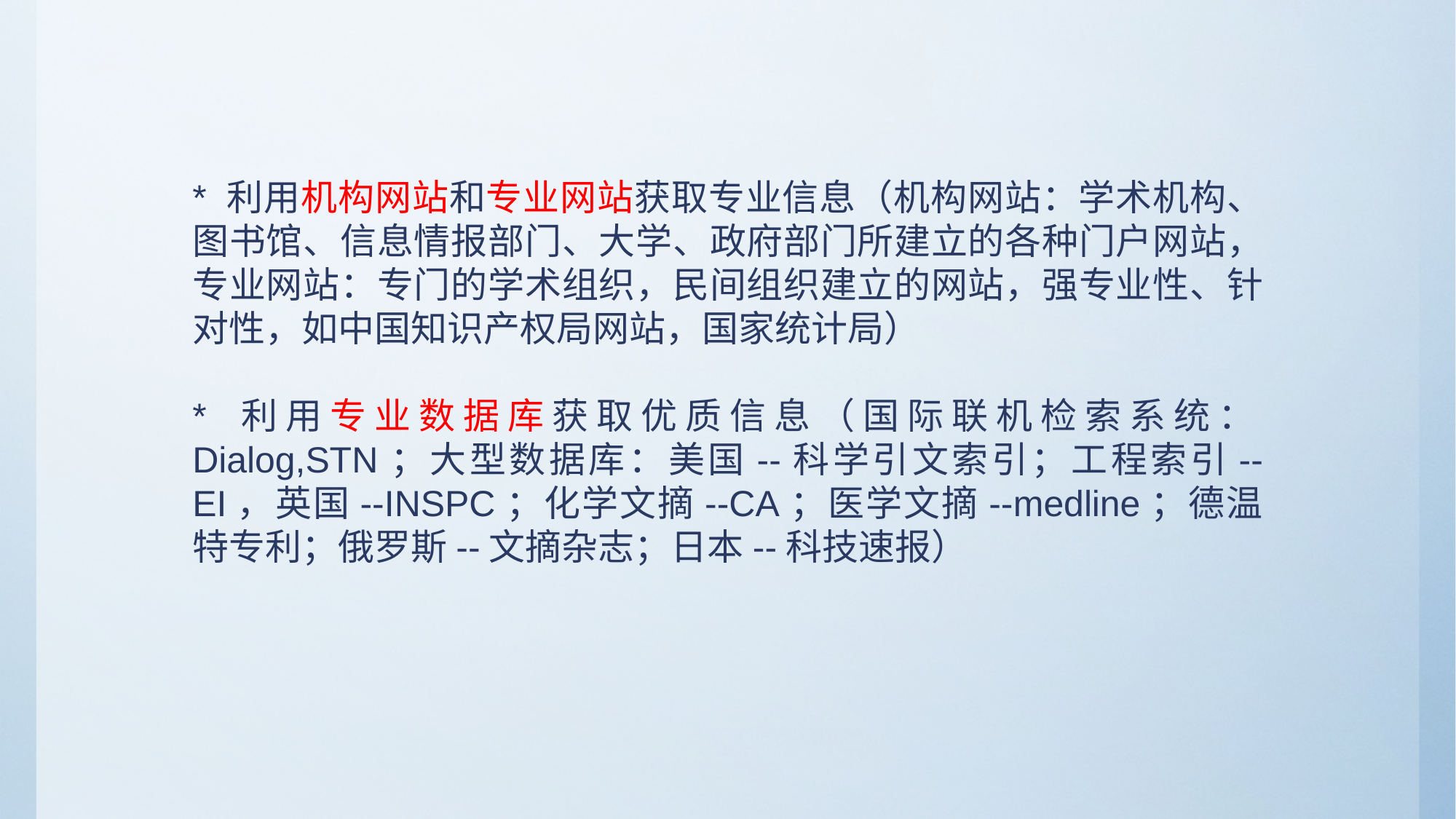

* 利用机构网站和专业网站获取专业信息（机构网站：学术机构、图书馆、信息情报部门、大学、政府部门所建立的各种门户网站，专业网站：专门的学术组织，民间组织建立的网站，强专业性、针对性，如中国知识产权局网站，国家统计局）

* 利用专业数据库获取优质信息（国际联机检索系统：Dialog,STN；大型数据库：美国--科学引文索引；工程索引--EI，英国--INSPC；化学文摘--CA；医学文摘--medline；德温特专利；俄罗斯--文摘杂志；日本--科技速报）